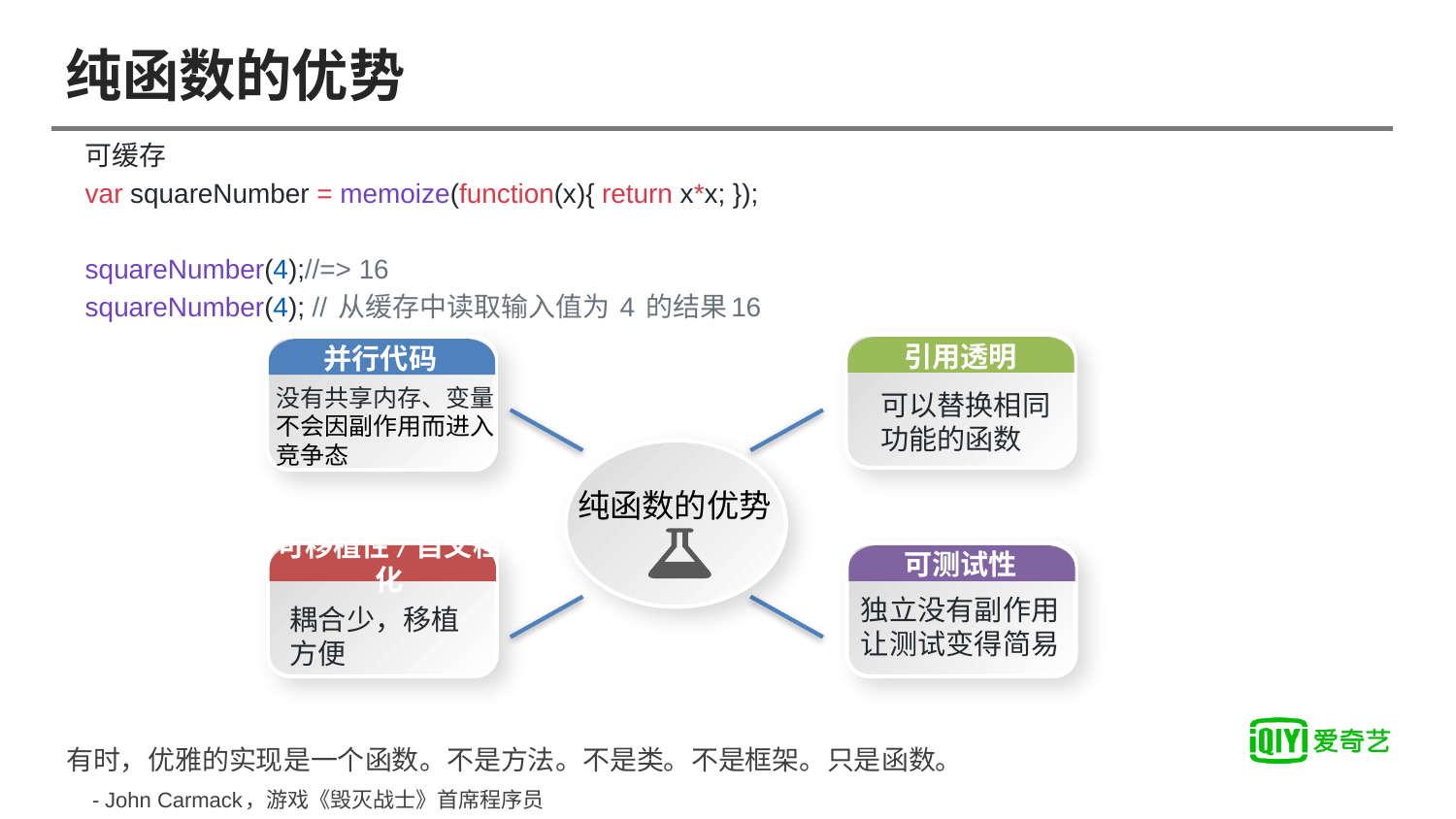

# 纯函数的优势
可缓存
var squareNumber = memoize(function(x){ return x*x; });

squareNumber(4);//=> 16
squareNumber(4); // 从缓存中读取输入值为 4 的结果16

引用透明
    并行代码

纯函数的优势

可移植性/自文档化

可测试性
没有共享内存、变量不会因副作用而进入竞争态
可以替换相同功能的函数
独立没有副作用让测试变得简易
耦合少，移植方便
有时，优雅的实现是一个函数。不是方法。不是类。不是框架。只是函数。
				- John Carmack，游戏《毁灭战士》首席程序员